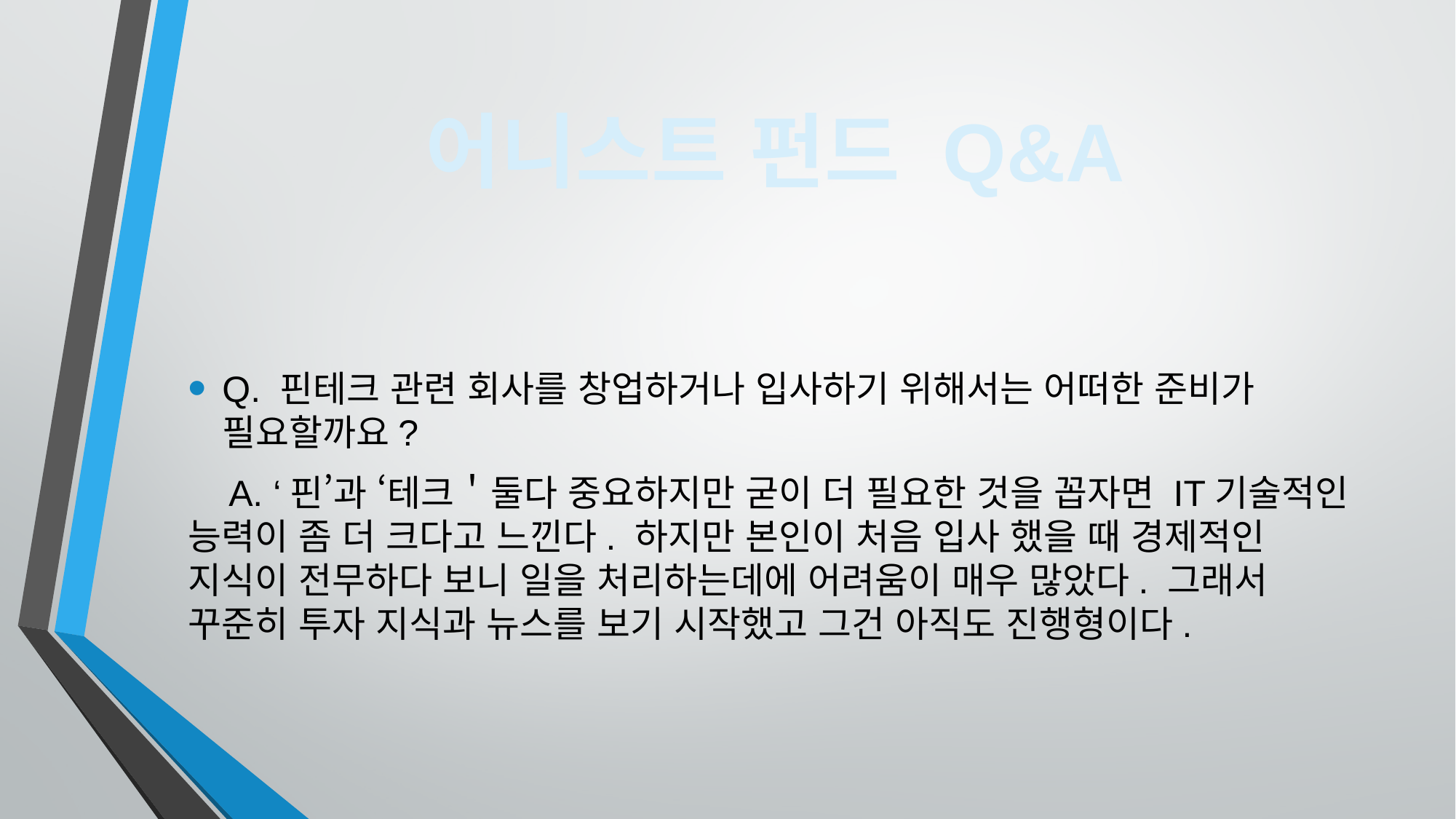

어니스트 펀드 Q&A
Q. 핀테크 관련 회사를 창업하거나 입사하기 위해서는 어떠한 준비가 필요할까요?
    A. ‘핀’과 ‘테크＇둘다 중요하지만 굳이 더 필요한 것을 꼽자면 IT기술적인 능력이 좀 더 크다고 느낀다. 하지만 본인이 처음 입사 했을 때 경제적인 지식이 전무하다 보니 일을 처리하는데에 어려움이 매우 많았다. 그래서 꾸준히 투자 지식과 뉴스를 보기 시작했고 그건 아직도 진행형이다.